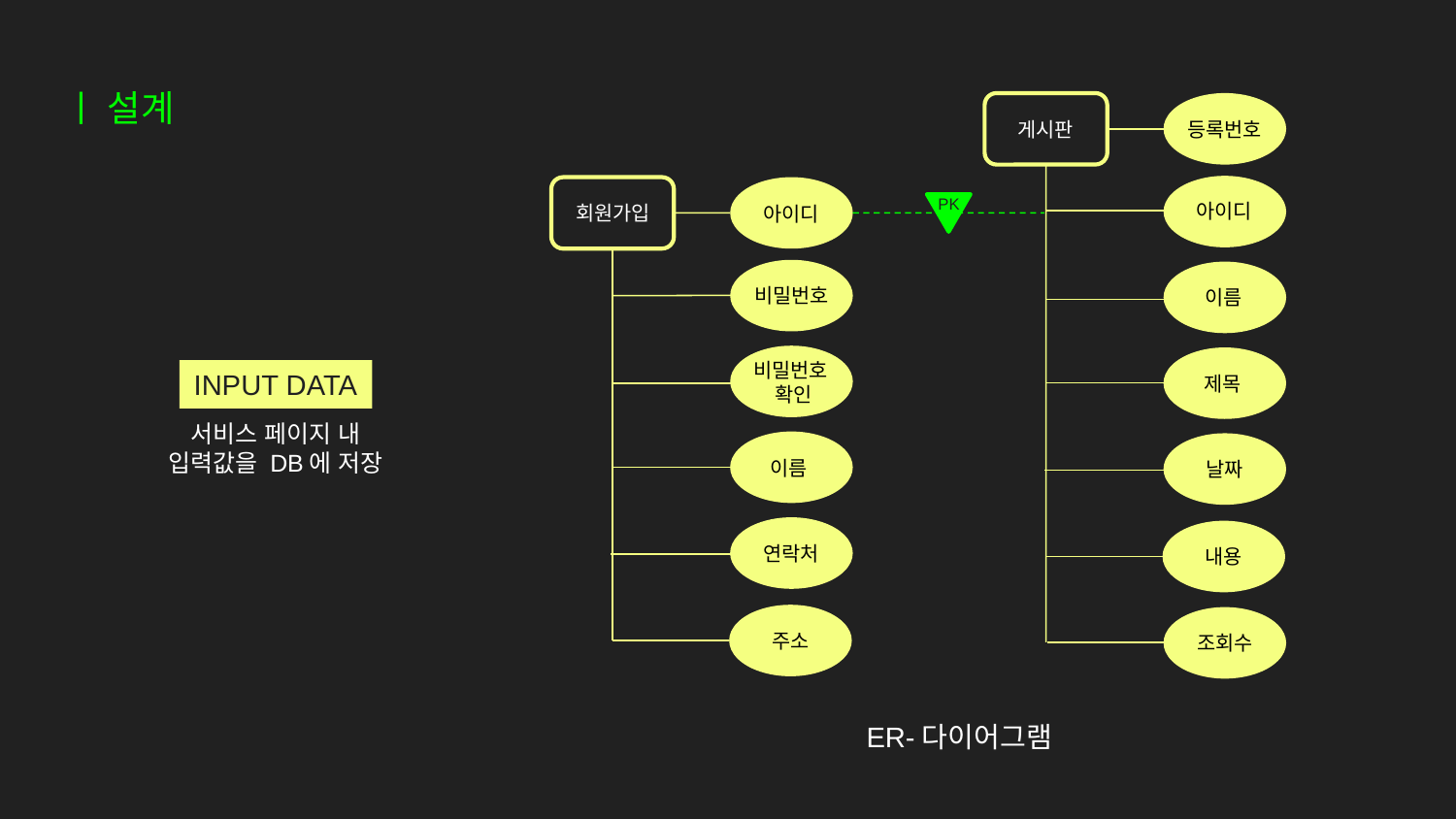

ㅣ 설계
게시판

등록번호

아이디

이름

제목

날짜

내용

조회수
회원가입

아이디

비밀번호

비밀번호
확인

이름

연락처

주소
PK

INPUT DATA
서비스 페이지 내
입력값을 DB에 저장
ER-다이어그램